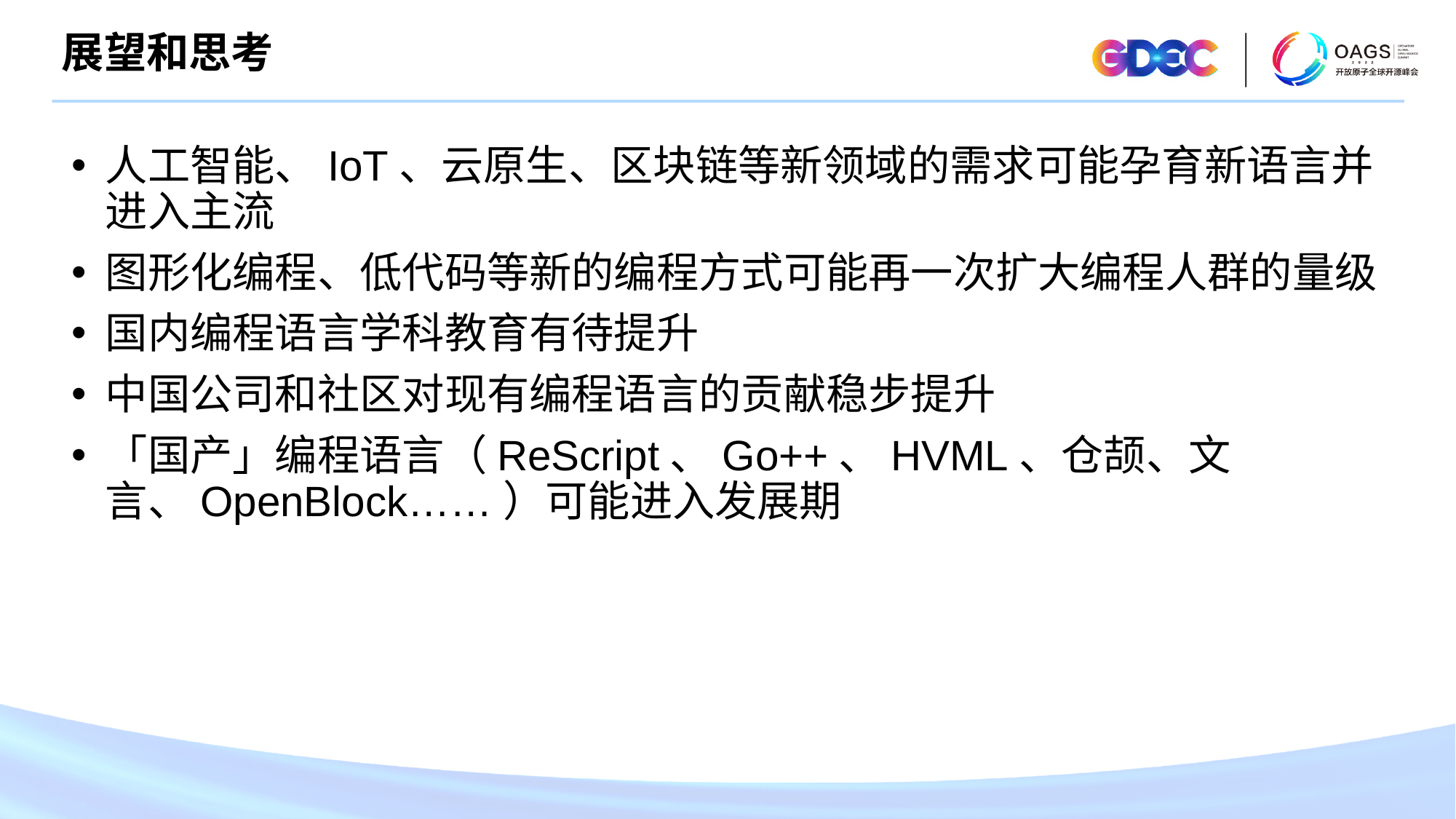

展望和思考
人工智能、IoT、云原生、区块链等新领域的需求可能孕育新语言并进入主流
图形化编程、低代码等新的编程方式可能再一次扩大编程人群的量级
国内编程语言学科教育有待提升
中国公司和社区对现有编程语言的贡献稳步提升
「国产」编程语言（ReScript、Go++、HVML、仓颉、文言、OpenBlock……）可能进入发展期